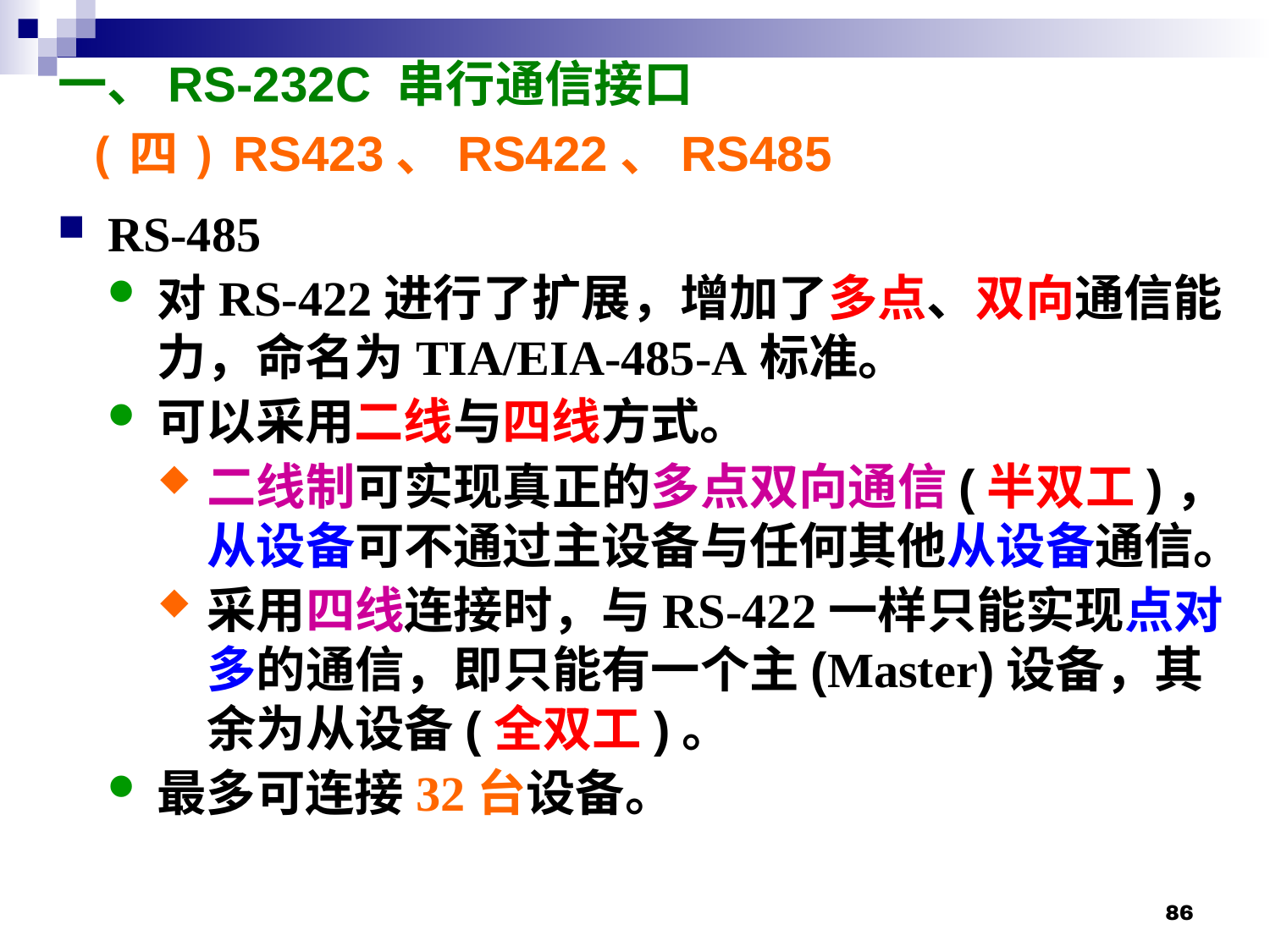

# 一、RS-232C 串行通信接口
(四) RS423、RS422、RS485
RS-485
对RS-422进行了扩展，增加了多点、双向通信能力，命名为TIA/EIA-485-A标准。
可以采用二线与四线方式。
二线制可实现真正的多点双向通信(半双工)，从设备可不通过主设备与任何其他从设备通信。
采用四线连接时，与RS-422一样只能实现点对多的通信，即只能有一个主(Master)设备，其余为从设备(全双工)。
最多可连接32台设备。
86